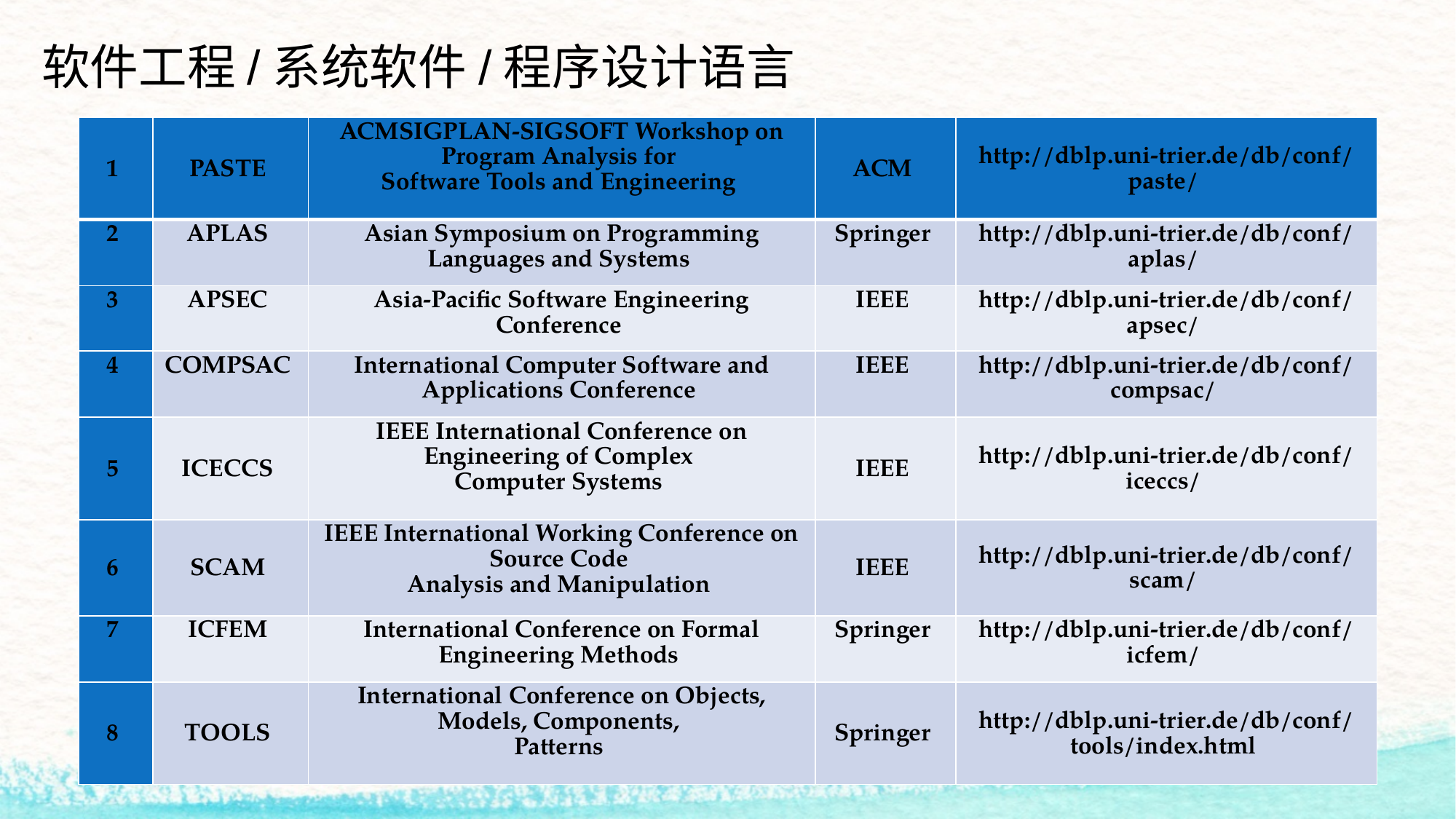

软件工程/系统软件/程序设计语言
| 1 | PASTE | ACMSIGPLAN-SIGSOFT Workshop on Program Analysis for Software Tools and Engineering | ACM | http://dblp.uni-trier.de/db/conf/paste/ |
| --- | --- | --- | --- | --- |
| 2 | APLAS | Asian Symposium on Programming Languages and Systems | Springer | http://dblp.uni-trier.de/db/conf/aplas/ |
| 3 | APSEC | Asia-Pacific Software Engineering Conference | IEEE | http://dblp.uni-trier.de/db/conf/apsec/ |
| 4 | COMPSAC | International Computer Software and Applications Conference | IEEE | http://dblp.uni-trier.de/db/conf/compsac/ |
| 5 | ICECCS | IEEE International Conference on Engineering of Complex Computer Systems | IEEE | http://dblp.uni-trier.de/db/conf/iceccs/ |
| 6 | SCAM | IEEE International Working Conference on Source Code Analysis and Manipulation | IEEE | http://dblp.uni-trier.de/db/conf/scam/ |
| 7 | ICFEM | International Conference on Formal Engineering Methods | Springer | http://dblp.uni-trier.de/db/conf/icfem/ |
| 8 | TOOLS | International Conference on Objects, Models, Components, Patterns | Springer | http://dblp.uni-trier.de/db/conf/tools/index.html |